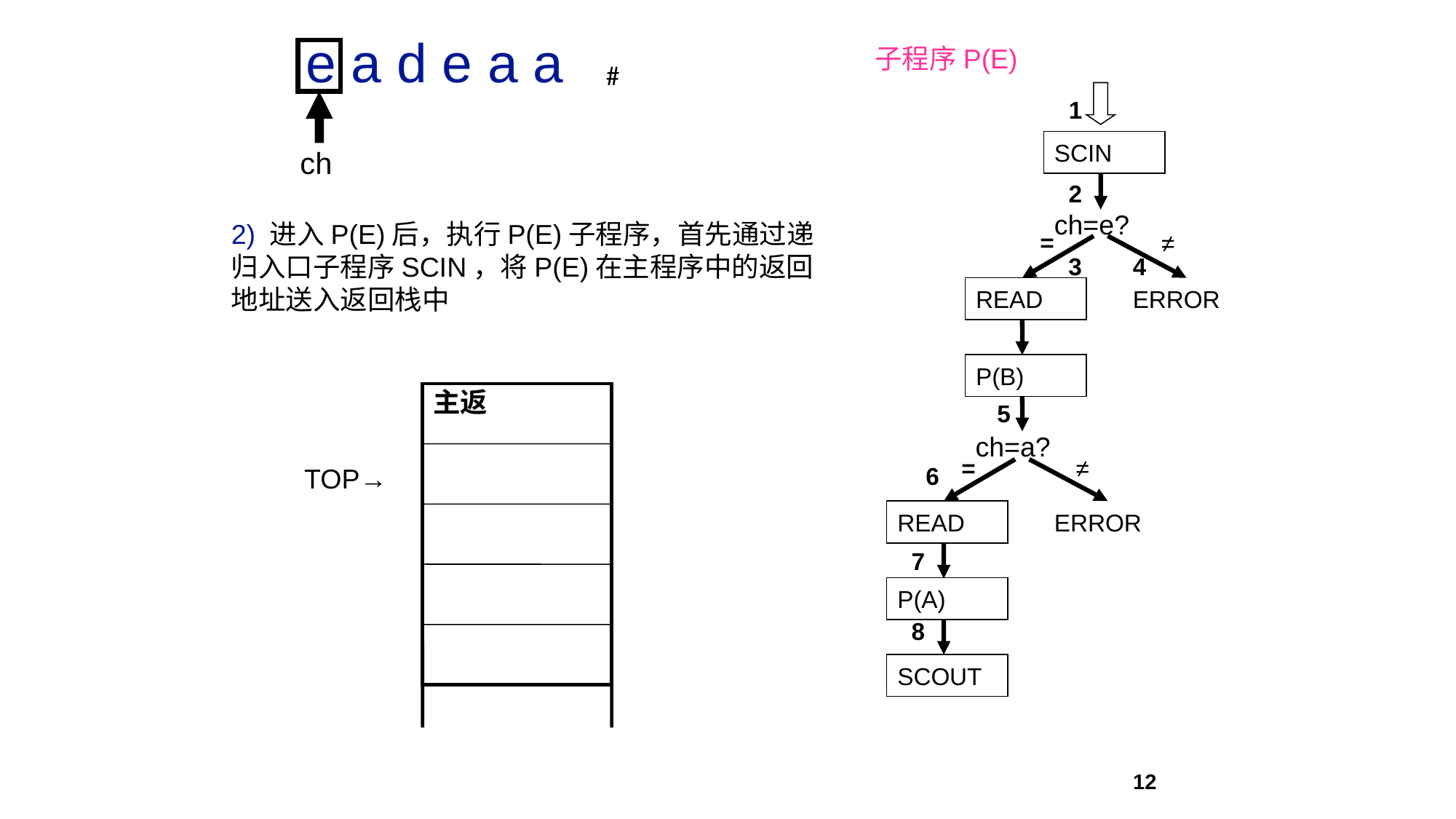

e a d e a a
子程序P(E)

ch
#

1
SCIN
2

ch=e?
=
≠

3
4
READ
ERROR

P(B)
5

ch=a?
=
≠
6

READ
ERROR
7

P(A)
8

SCOUT
2) 进入P(E)后，执行P(E)子程序，首先通过递归入口子程序SCIN，将P(E)在主程序中的返回地址送入返回栈中
主返

TOP→

12